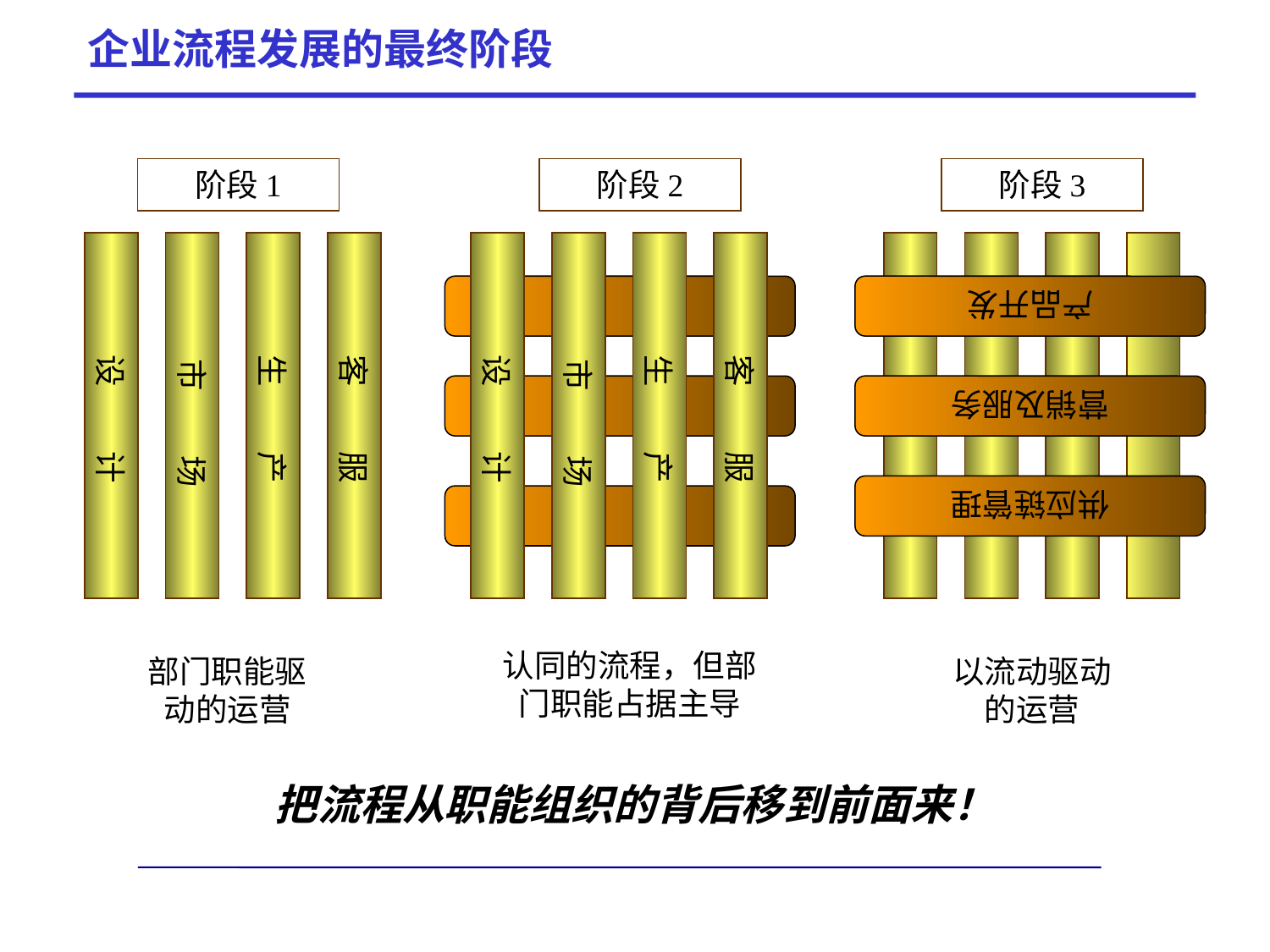

企业流程发展的最终阶段

产品开发
阶段1
阶段2
阶段3

营销及服务
         设         计
         市         场
         生         产
         客         服
         设         计
         市         场
         生         产
         客         服

供应链管理

部门职能驱动的运营
认同的流程，但部门职能占据主导
以流动驱动的运营
把流程从职能组织的背后移到前面来！